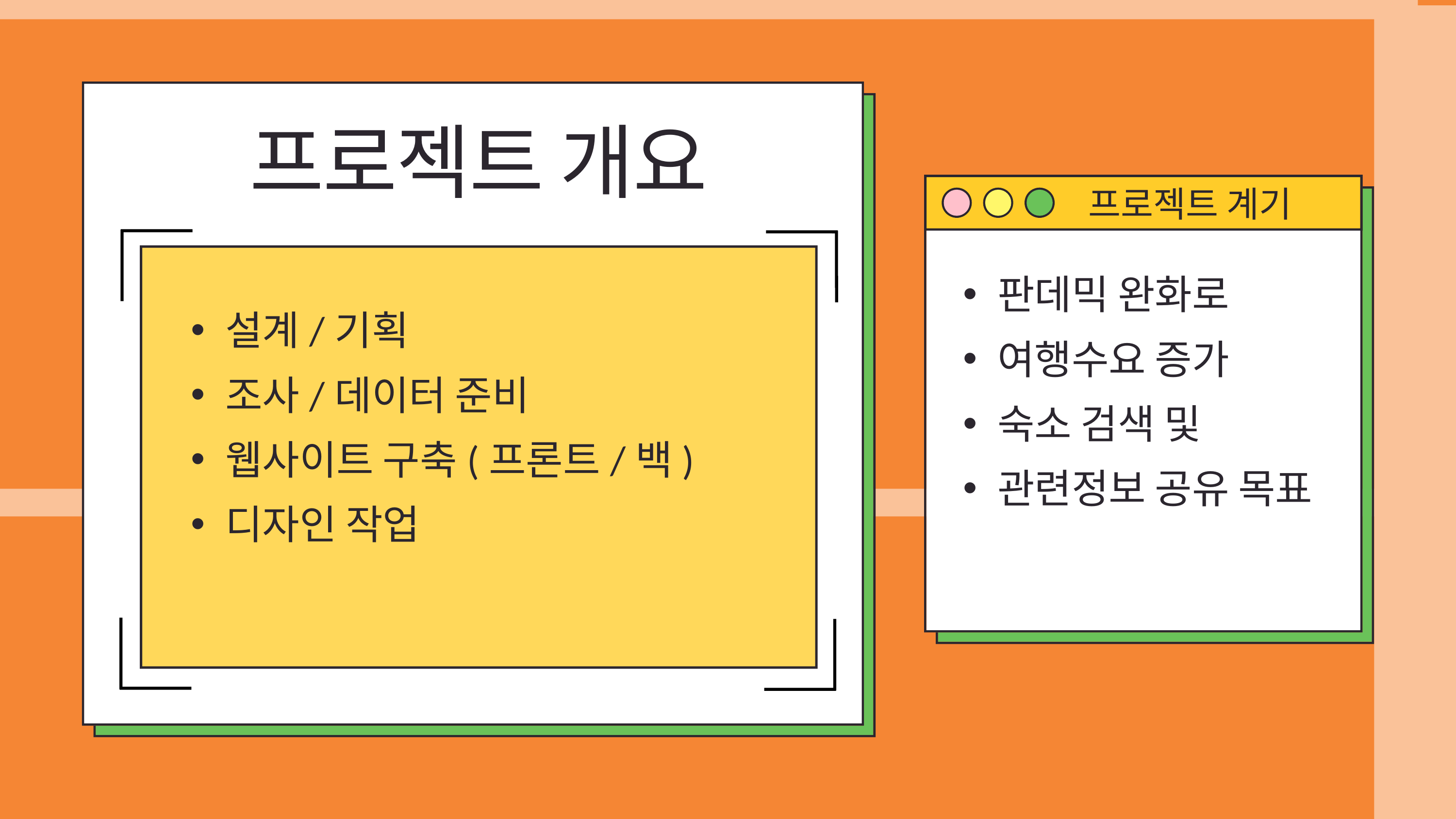

프로젝트 개요

프로젝트 계기

판데믹 완화로
여행수요 증가
숙소 검색 및
관련정보 공유 목표

설계/기획
조사/데이터 준비
웹사이트 구축(프론트/백)
디자인 작업